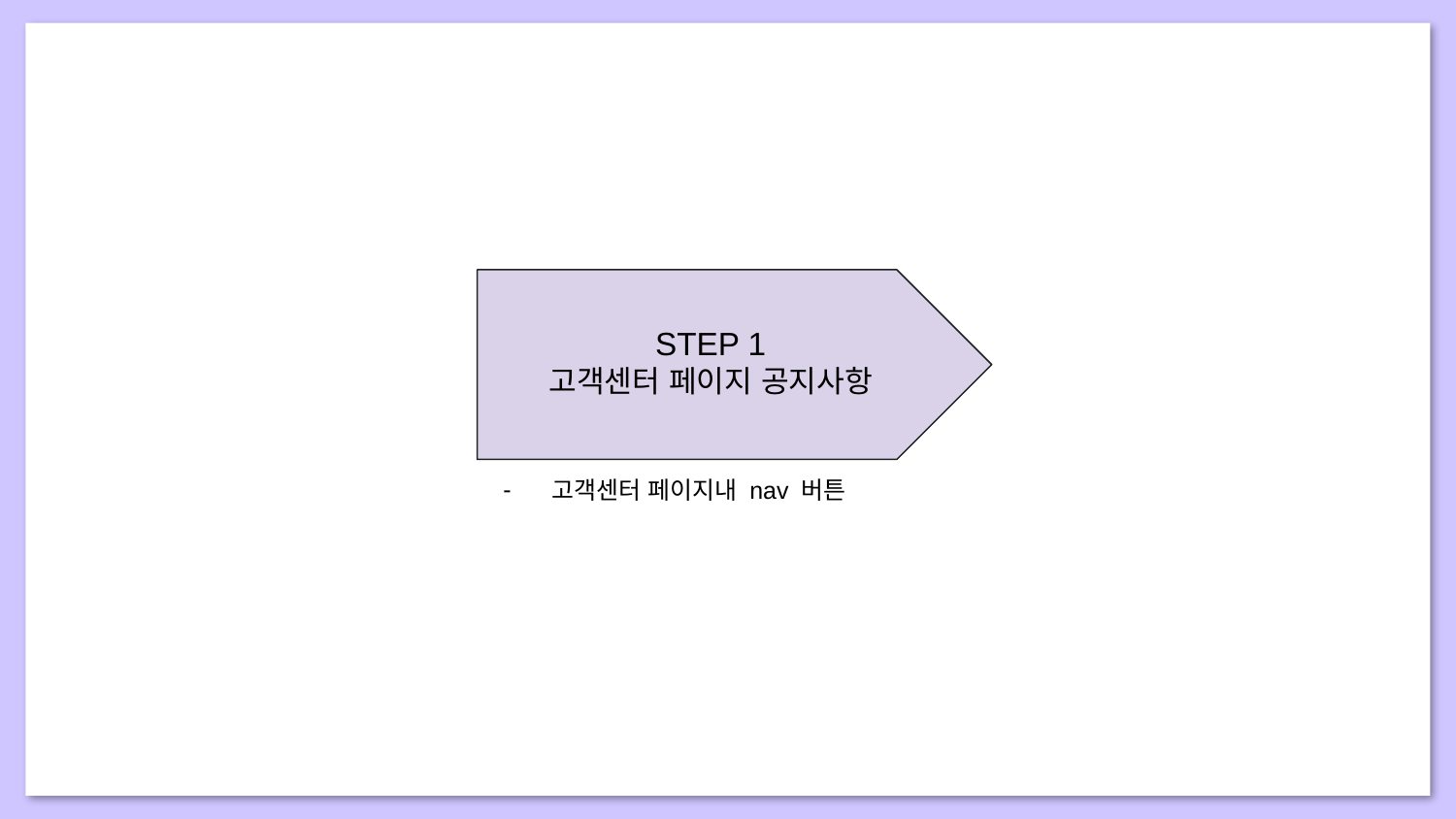

STEP 1
고객센터 페이지 공지사항

고객센터 페이지내 nav 버튼